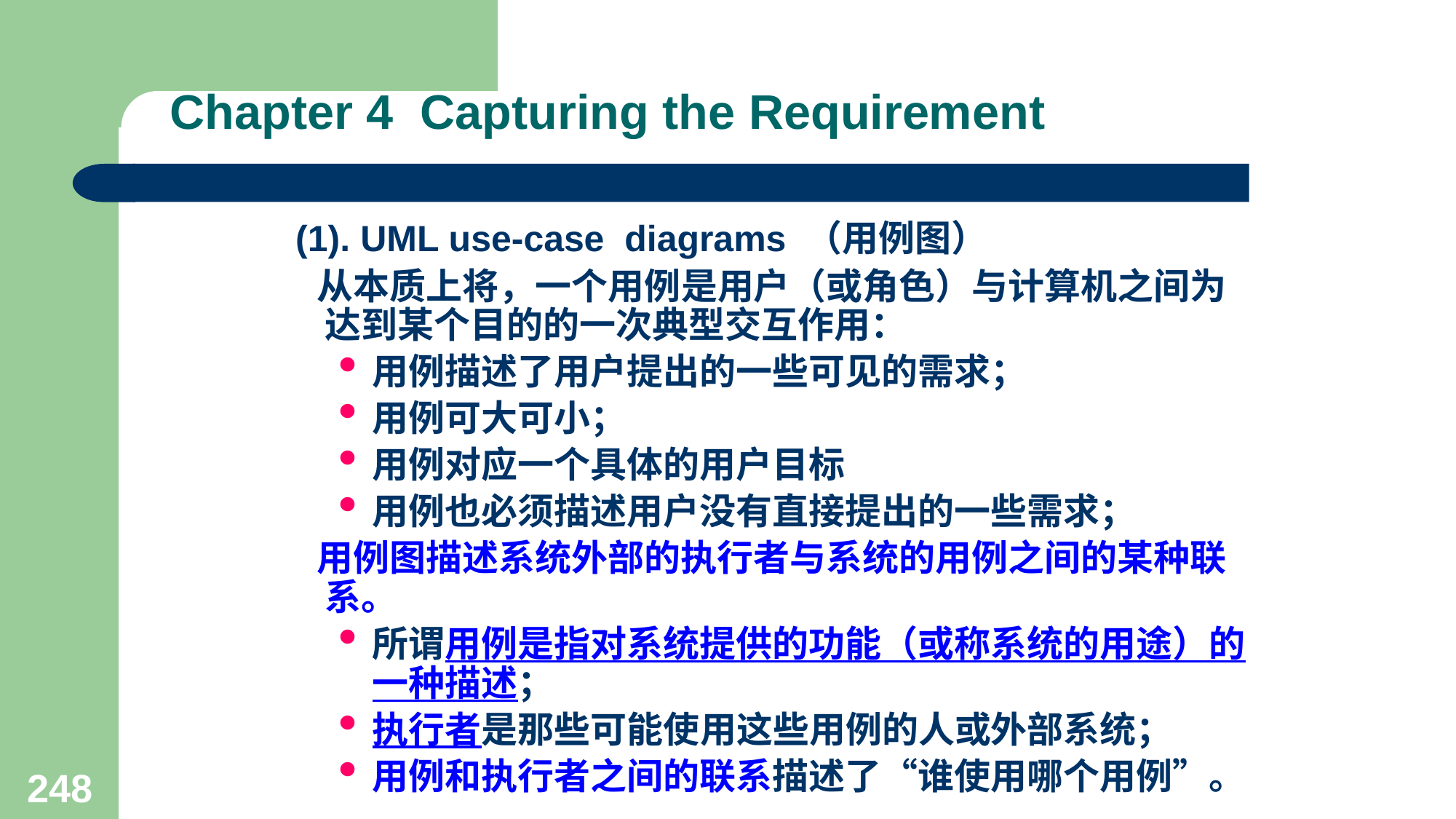

# Chapter 4  Capturing the Requirement
 (1). UML use-case  diagrams （用例图）
   从本质上将，一个用例是用户（或角色）与计算机之间为达到某个目的的一次典型交互作用：
用例描述了用户提出的一些可见的需求；
用例可大可小；
用例对应一个具体的用户目标
用例也必须描述用户没有直接提出的一些需求；
   用例图描述系统外部的执行者与系统的用例之间的某种联系。
所谓用例是指对系统提供的功能（或称系统的用途）的一种描述；
执行者是那些可能使用这些用例的人或外部系统；
用例和执行者之间的联系描述了“谁使用哪个用例”。
248